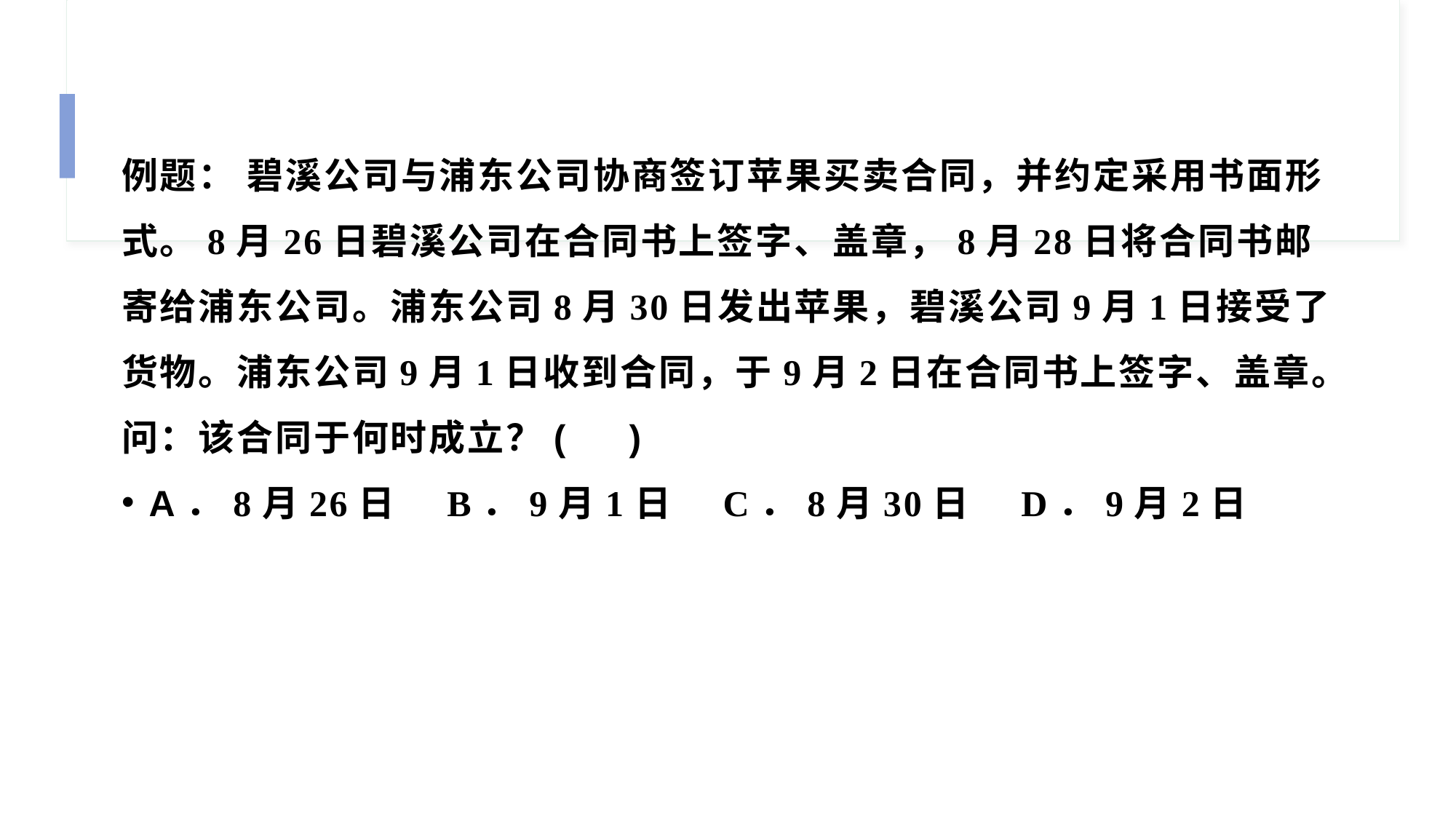

例题： 碧溪公司与浦东公司协商签订苹果买卖合同，并约定采用书面形式。8月26日碧溪公司在合同书上签字、盖章，8月28日将合同书邮寄给浦东公司。浦东公司8月30日发出苹果，碧溪公司9月1日接受了货物。浦东公司9月1日收到合同，于9月2日在合同书上签字、盖章。问：该合同于何时成立？(     )
A．8月26日    B．9月1日    C．8月30日    D．9月2日